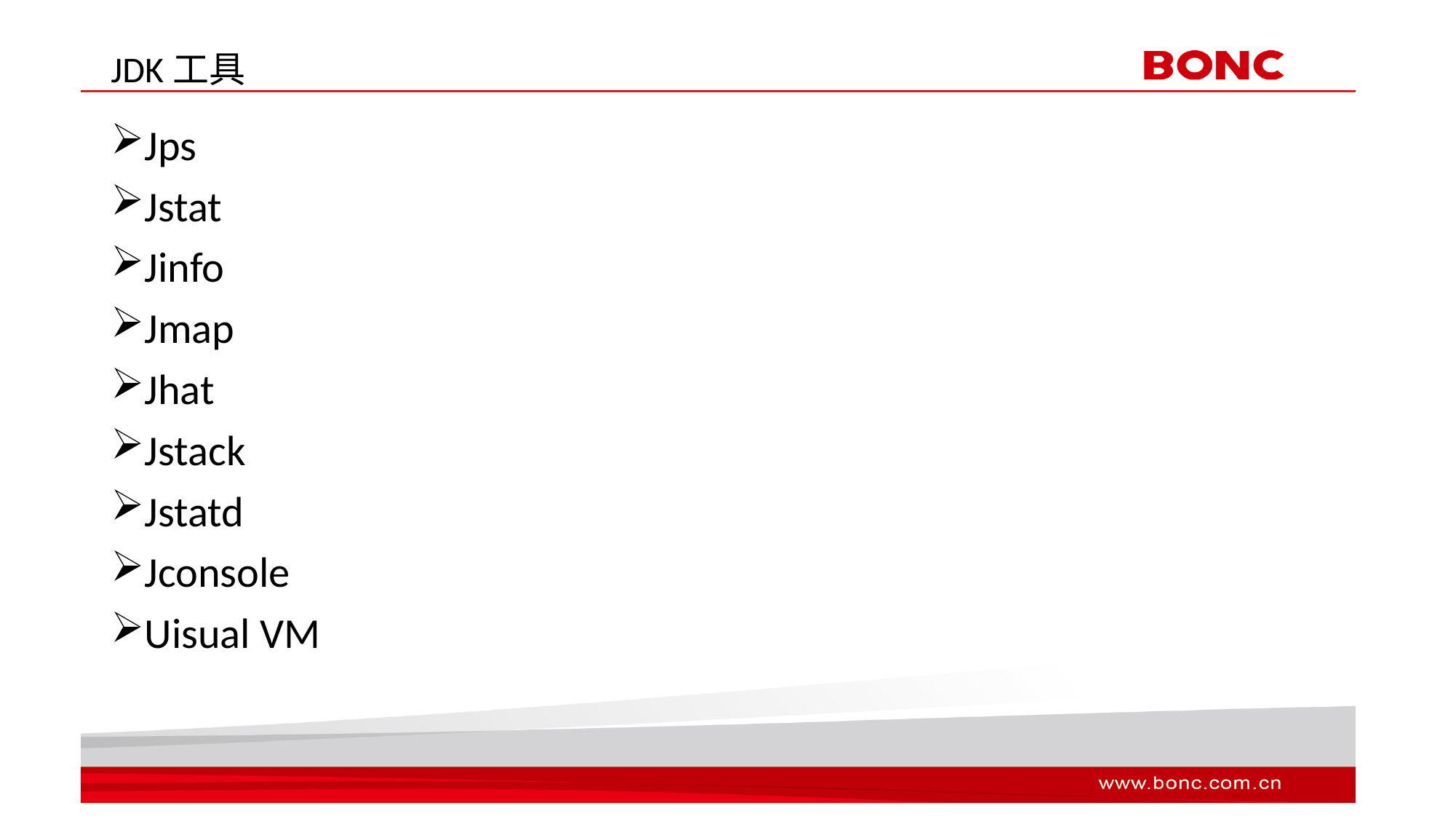

# JDK工具
Jps
Jstat
Jinfo
Jmap
Jhat
Jstack
Jstatd
Jconsole
Uisual VM